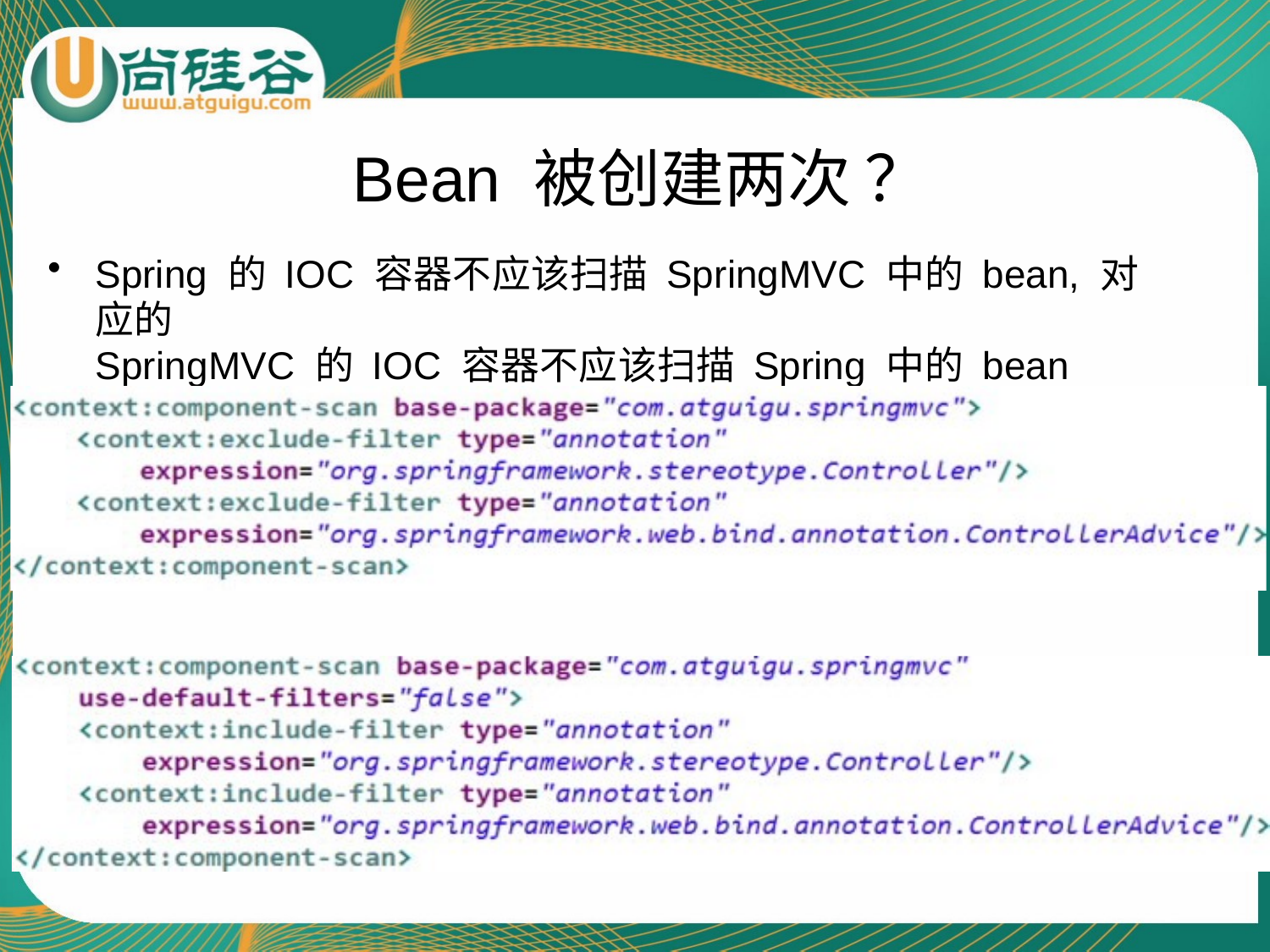

# Bean 被创建两次 ？
Spring 的 IOC 容器不应该扫描 SpringMVC 中的 bean, 对应的
SpringMVC 的 IOC 容器不应该扫描 Spring 中的 bean